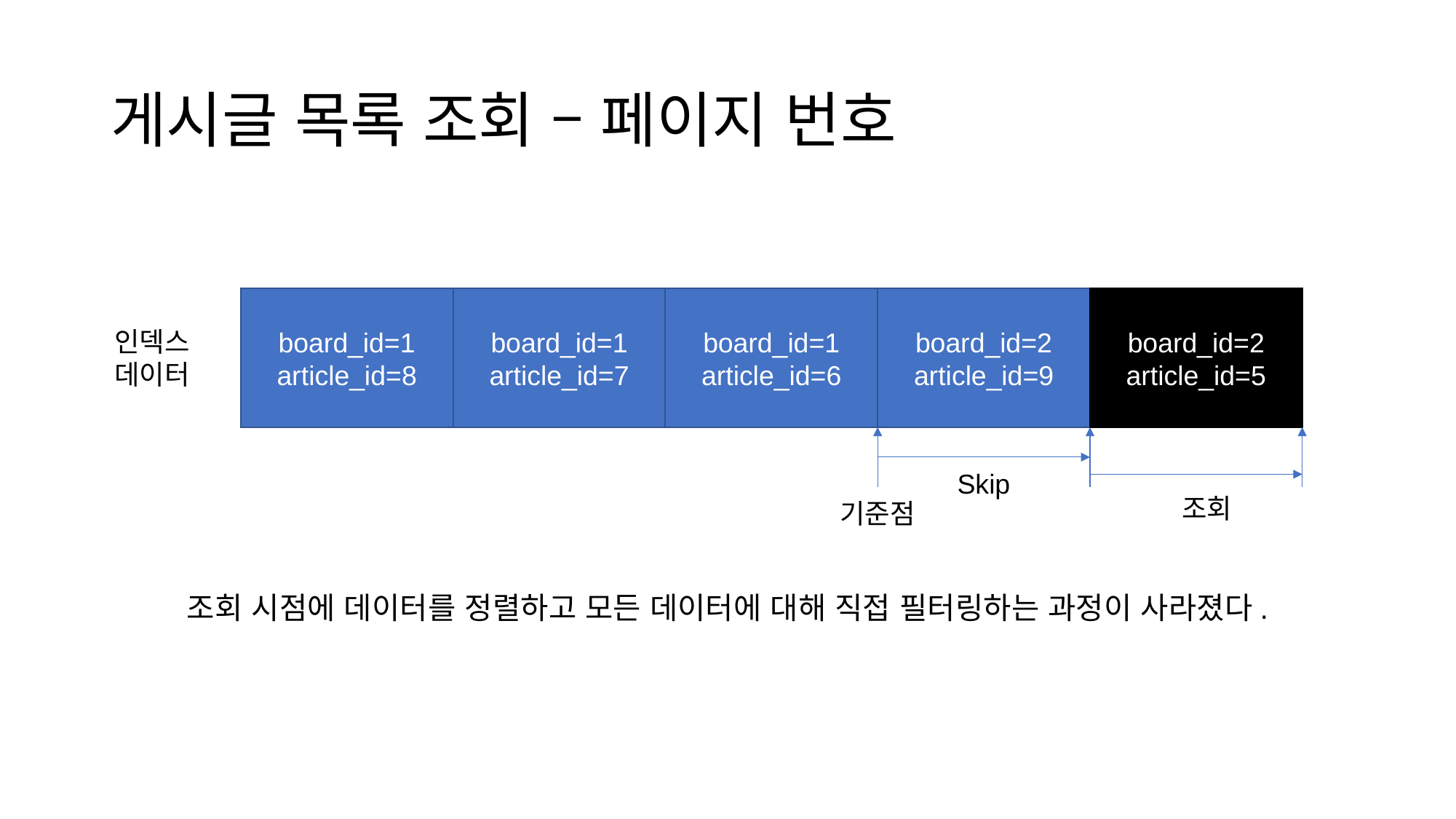

# 게시글 목록 조회 – 페이지 번호
board_id=2
article_id=5
board_id=1
article_id=7
board_id=1
article_id=6
board_id=2
article_id=9
board_id=1
article_id=8
인덱스
데이터
Skip
조회
기준점
조회 시점에 데이터를 정렬하고 모든 데이터에 대해 직접 필터링하는 과정이 사라졌다.